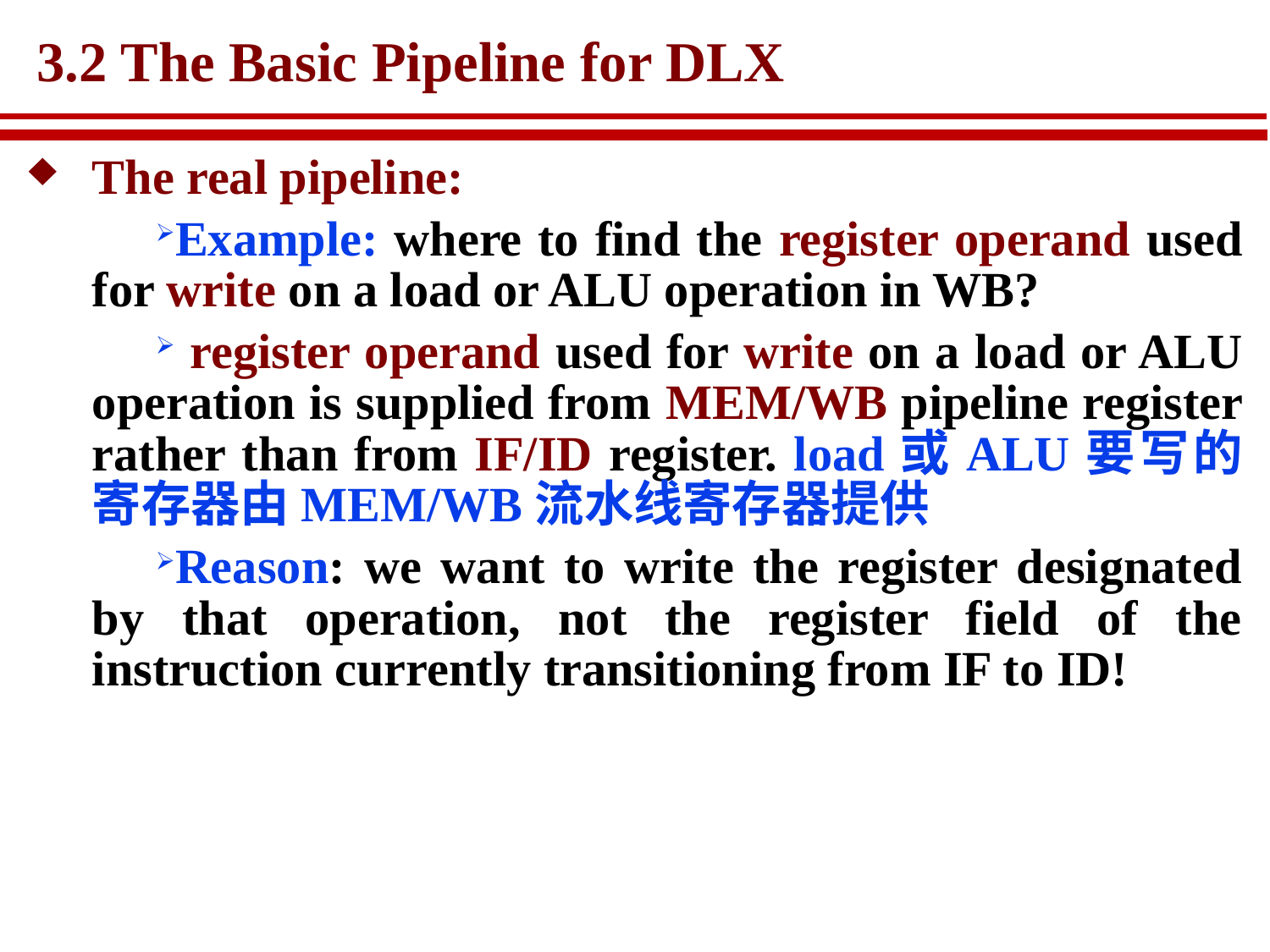

# 3.2 The Basic Pipeline for DLX
The real pipeline:
Example: where to find the register operand used for write on a load or ALU operation in WB?
 register operand used for write on a load or ALU operation is supplied from MEM/WB pipeline register rather than from IF/ID register. load或ALU要写的寄存器由MEM/WB流水线寄存器提供
Reason: we want to write the register designated by that operation, not the register field of the instruction currently transitioning from IF to ID!